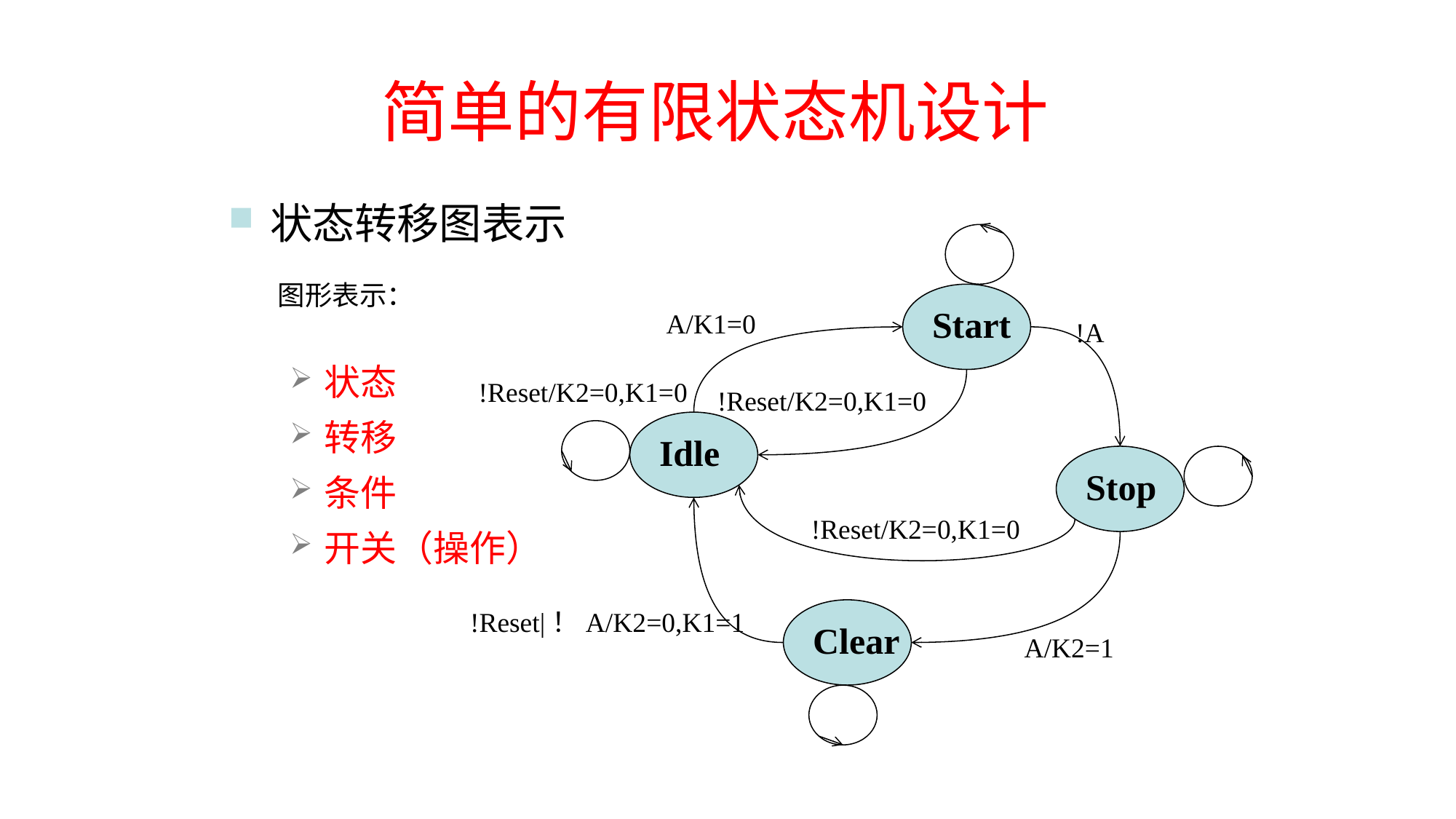

# 简单的有限状态机设计
状态转移图表示

Start
A/K1=0
!A
!Reset/K2=0,K1=0
!Reset/K2=0,K1=0
Idle

Stop

!Reset/K2=0,K1=0
!Reset|！A/K2=0,K1=1
Clear
A/K2=1

图形表示：
状态
转移
条件
开关（操作）